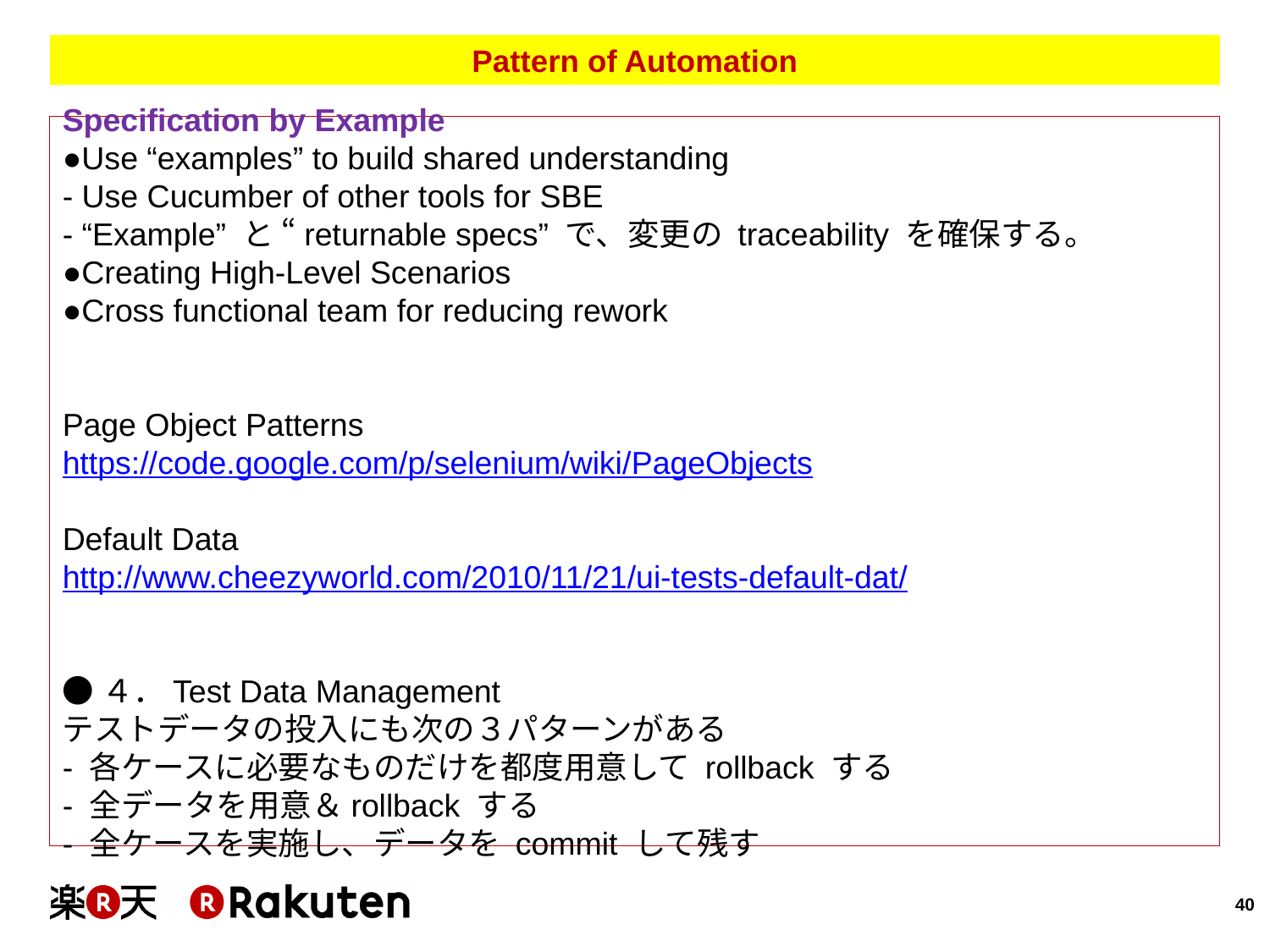

# Pattern of Automation
Specification by Example
●Use “examples” to build shared understanding
- Use Cucumber of other tools for SBE
- “Example” と “returnable specs” で、変更の traceability を確保する。
●Creating High-Level Scenarios
●Cross functional team for reducing rework

Page Object Patterns
https://code.google.com/p/selenium/wiki/PageObjects

Default Data
http://www.cheezyworld.com/2010/11/21/ui-tests-default-dat/

●４．Test Data Management
テストデータの投入にも次の３パターンがある
- 各ケースに必要なものだけを都度用意して rollback する
- 全データを用意＆rollback する
- 全ケースを実施し、データを commit して残す